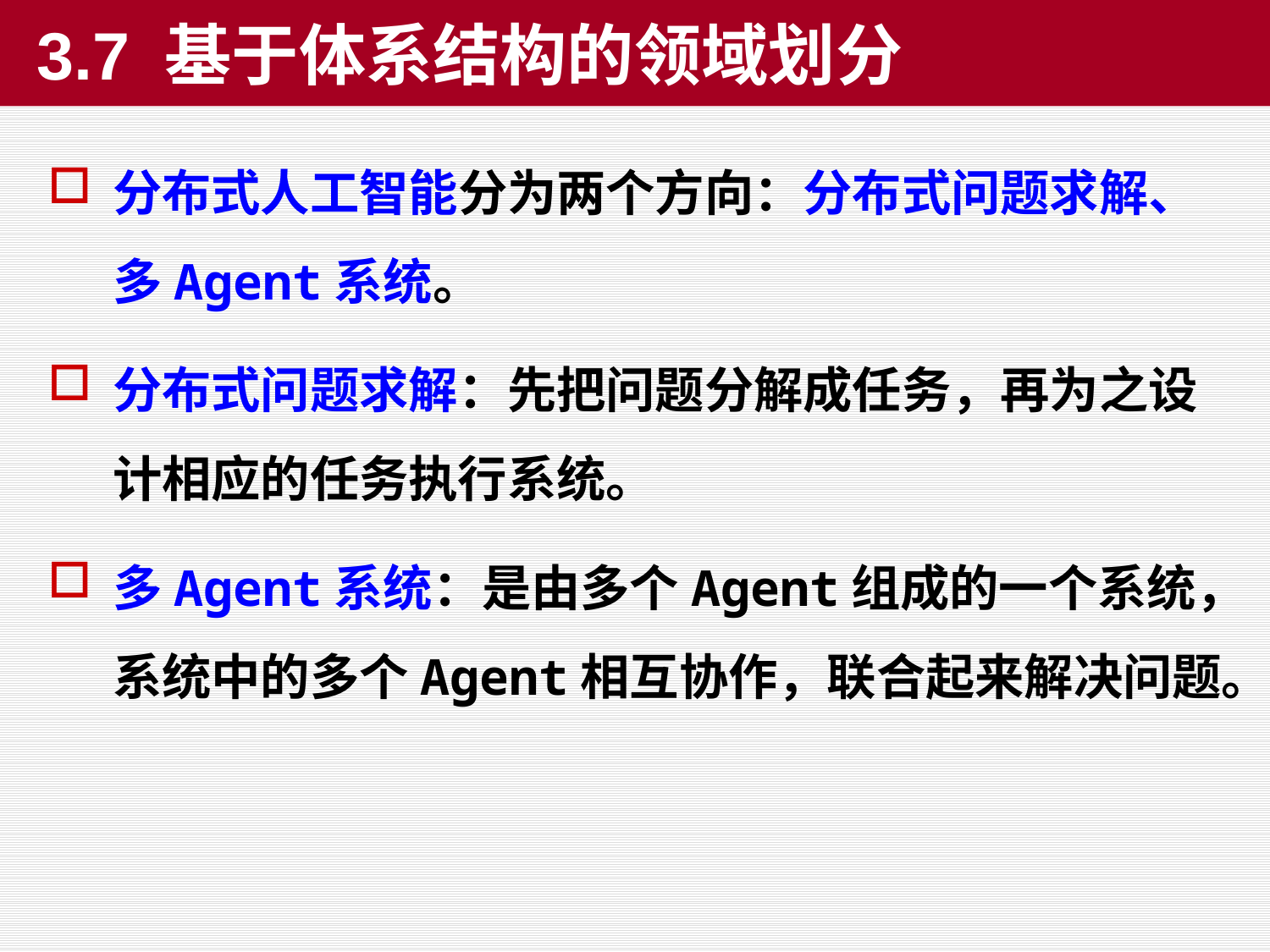

3.7 基于体系结构的领域划分
分布式人工智能分为两个方向：分布式问题求解、多Agent系统。
分布式问题求解：先把问题分解成任务，再为之设计相应的任务执行系统。
多Agent系统：是由多个Agent组成的一个系统，系统中的多个Agent相互协作，联合起来解决问题。